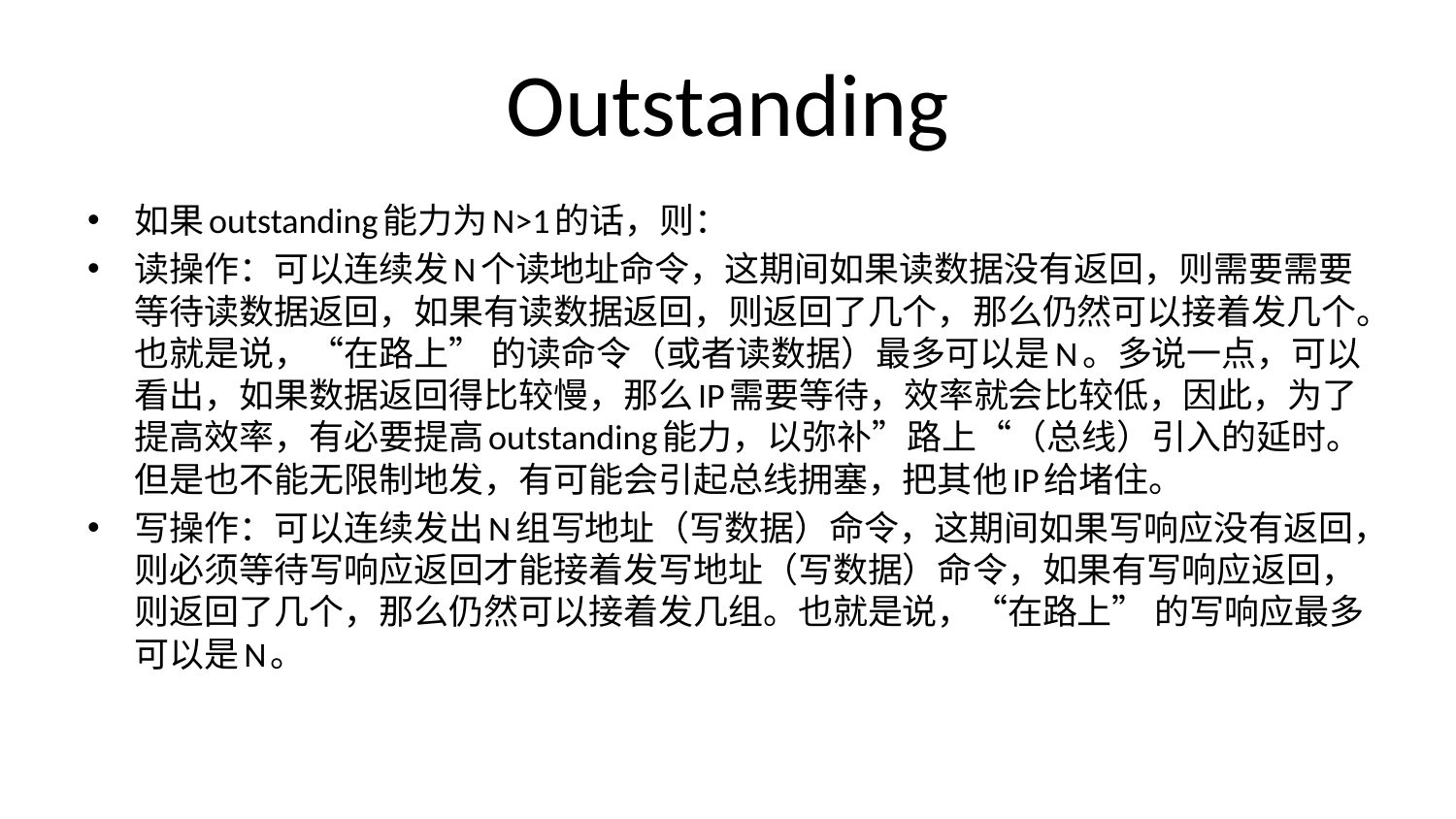

# Outstanding
如果outstanding能力为N>1的话，则：
读操作：可以连续发N个读地址命令，这期间如果读数据没有返回，则需要需要等待读数据返回，如果有读数据返回，则返回了几个，那么仍然可以接着发几个。也就是说，“在路上” 的读命令（或者读数据）最多可以是N。多说一点，可以看出，如果数据返回得比较慢，那么IP需要等待，效率就会比较低，因此，为了提高效率，有必要提高outstanding能力，以弥补”路上“（总线）引入的延时。但是也不能无限制地发，有可能会引起总线拥塞，把其他IP给堵住。
写操作：可以连续发出N组写地址（写数据）命令，这期间如果写响应没有返回，则必须等待写响应返回才能接着发写地址（写数据）命令，如果有写响应返回，则返回了几个，那么仍然可以接着发几组。也就是说，“在路上” 的写响应最多可以是N。